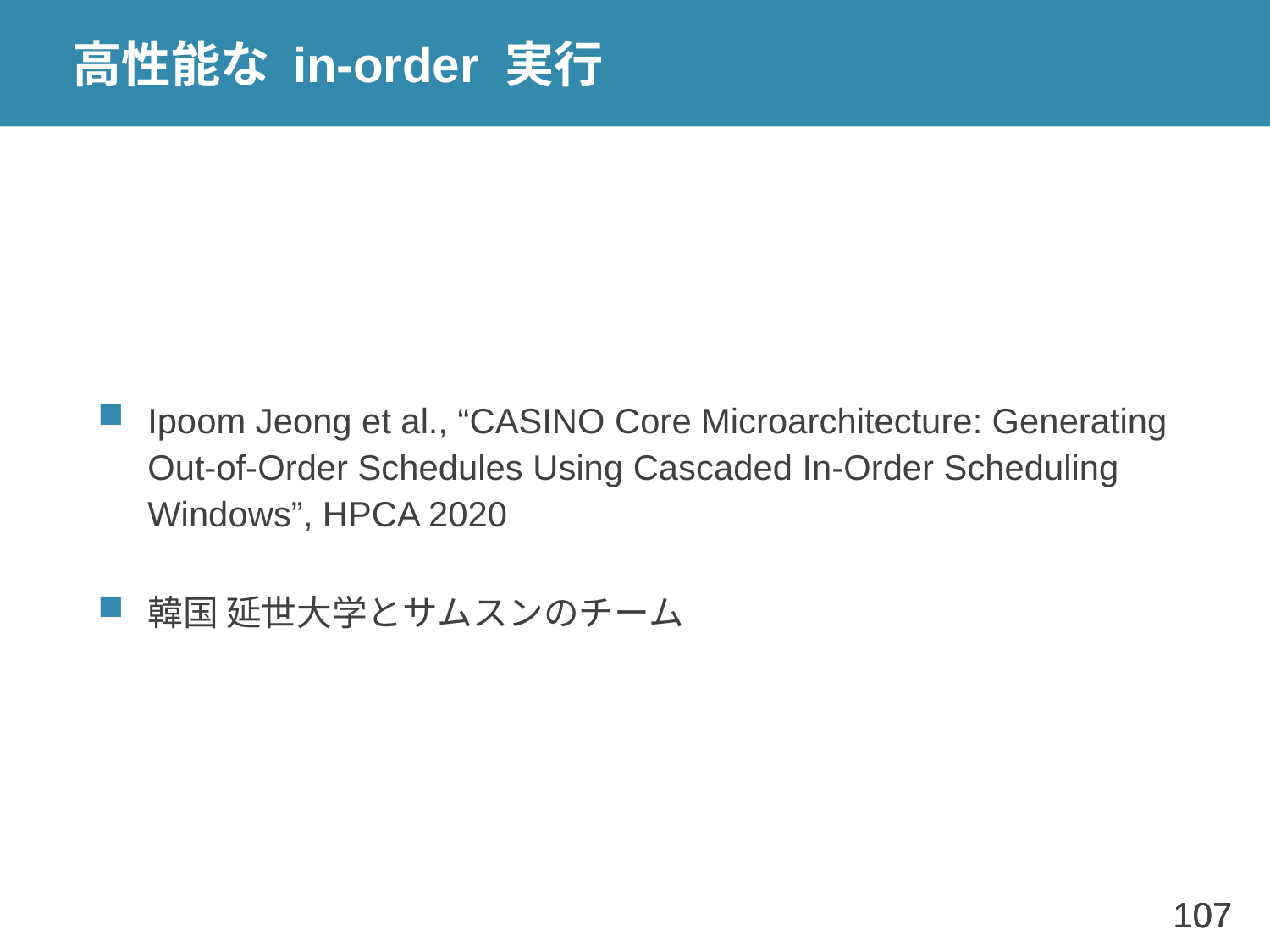

# 高性能な in-order 実行
Ipoom Jeong et al., “CASINO Core Microarchitecture: Generating Out-of-Order Schedules Using Cascaded In-Order Scheduling Windows”, HPCA 2020
韓国 延世大学とサムスンのチーム